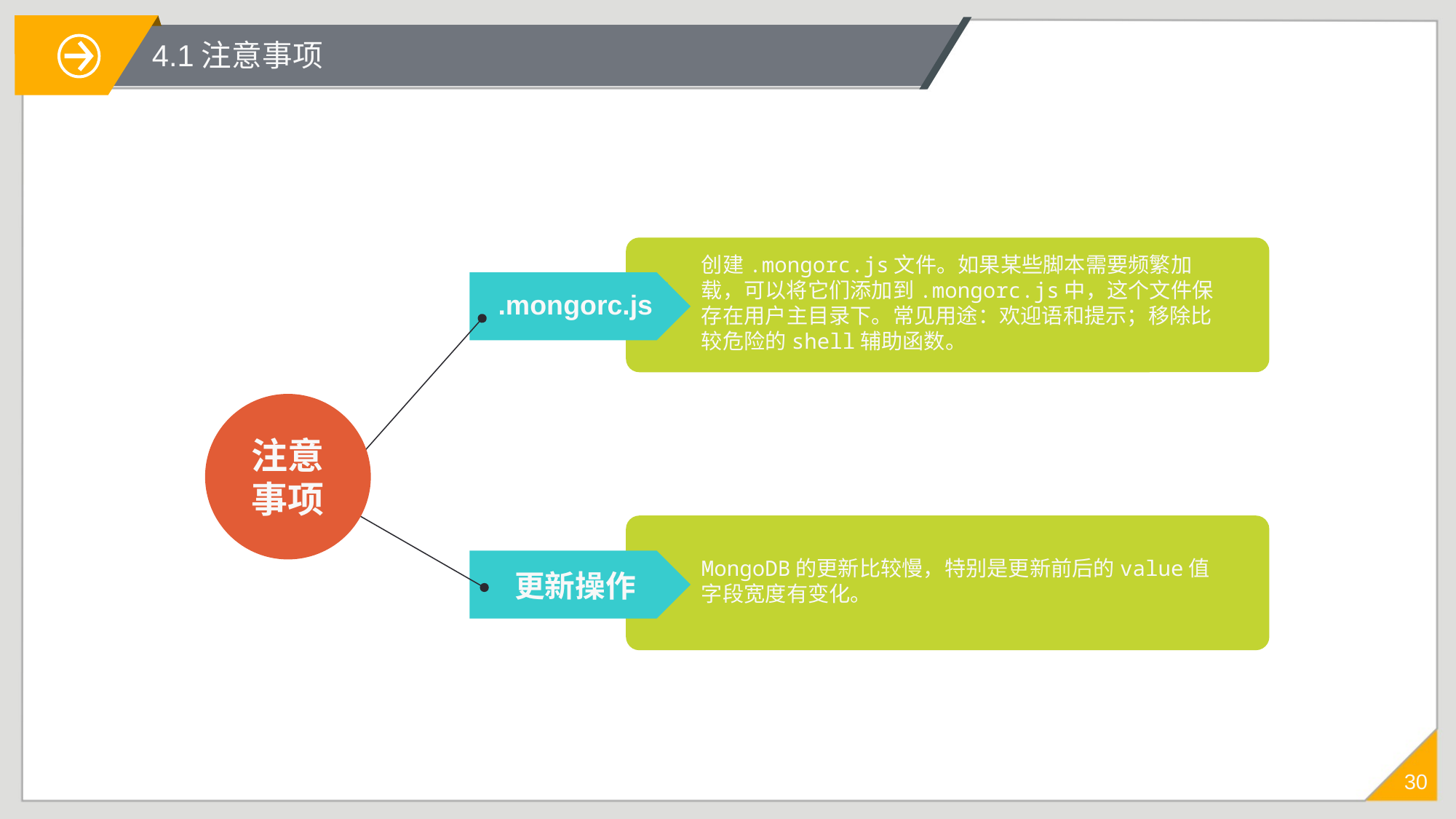

4.1注意事项

创建.mongorc.js文件。如果某些脚本需要频繁加载，可以将它们添加到.mongorc.js中，这个文件保存在用户主目录下。常见用途：欢迎语和提示；移除比较危险的shell辅助函数。

.mongorc.js

注意事项

MongoDB的更新比较慢，特别是更新前后的value值字段宽度有变化。

更新操作